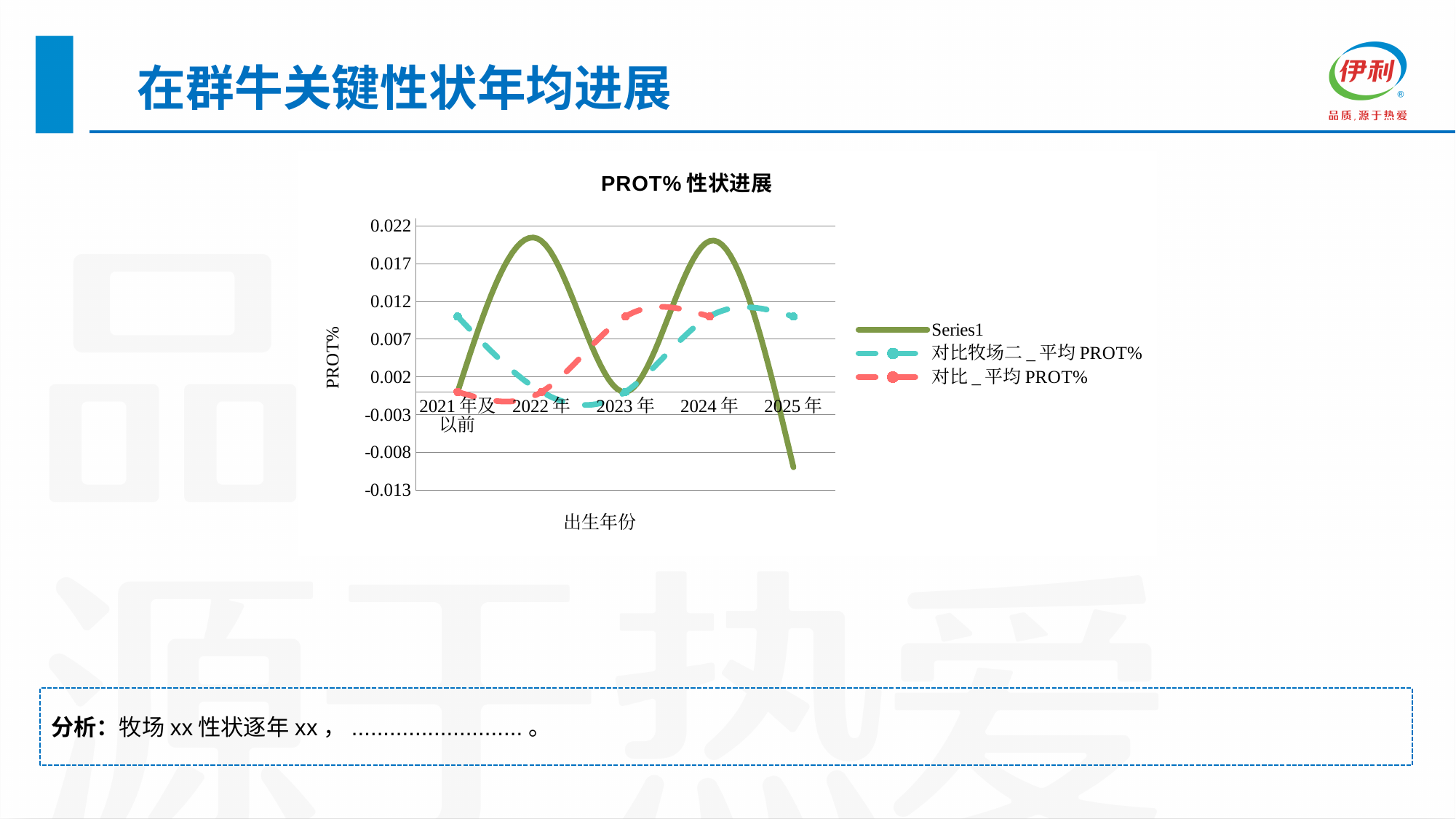

在群牛关键性状年均进展

### Chart: PROT%性状进展

| Category |  | 对比牧场二_平均PROT% | 对比_平均PROT% |
|---|---|---|---|
| 2021年及以前 | 0.0 | 0.01 | 0.0 |
| 2022年 | 0.02 | 0.0 | 0.0 |
| 2023年 | 0.0 | 0.0 | 0.01 |
| 2024年 | 0.02 | 0.01 | 0.01 |
| 2025年 | -0.01 | 0.01 | None |
分析：牧场xx性状逐年xx，...........................。